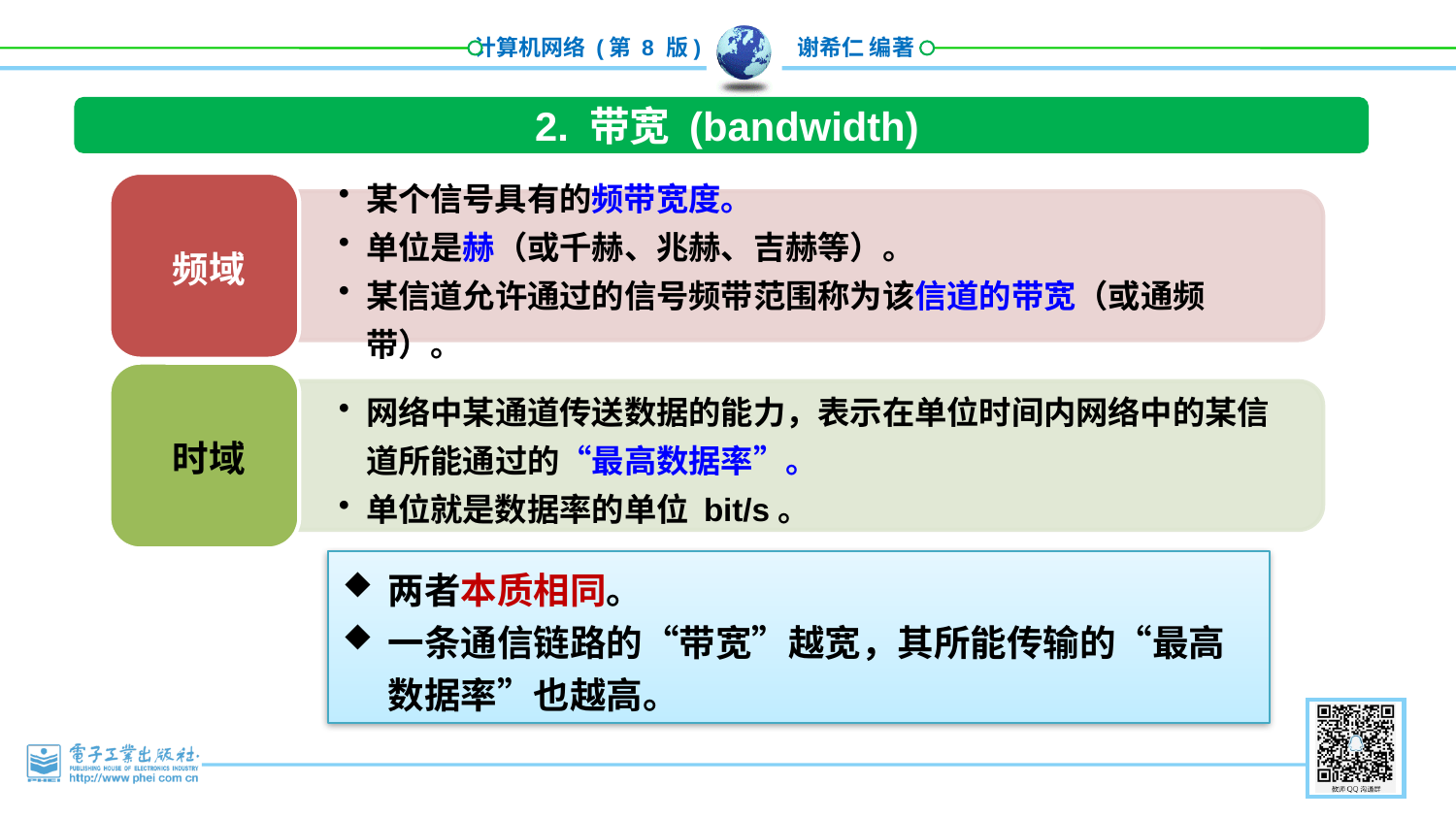

2. 带宽 (bandwidth)
某个信号具有的频带宽度。
单位是赫（或千赫、兆赫、吉赫等）。
某信道允许通过的信号频带范围称为该信道的带宽（或通频带）。
频域
网络中某通道传送数据的能力，表示在单位时间内网络中的某信道所能通过的“最高数据率”。
单位就是数据率的单位 bit/s。
时域
两者本质相同。
一条通信链路的“带宽”越宽，其所能传输的“最高数据率”也越高。